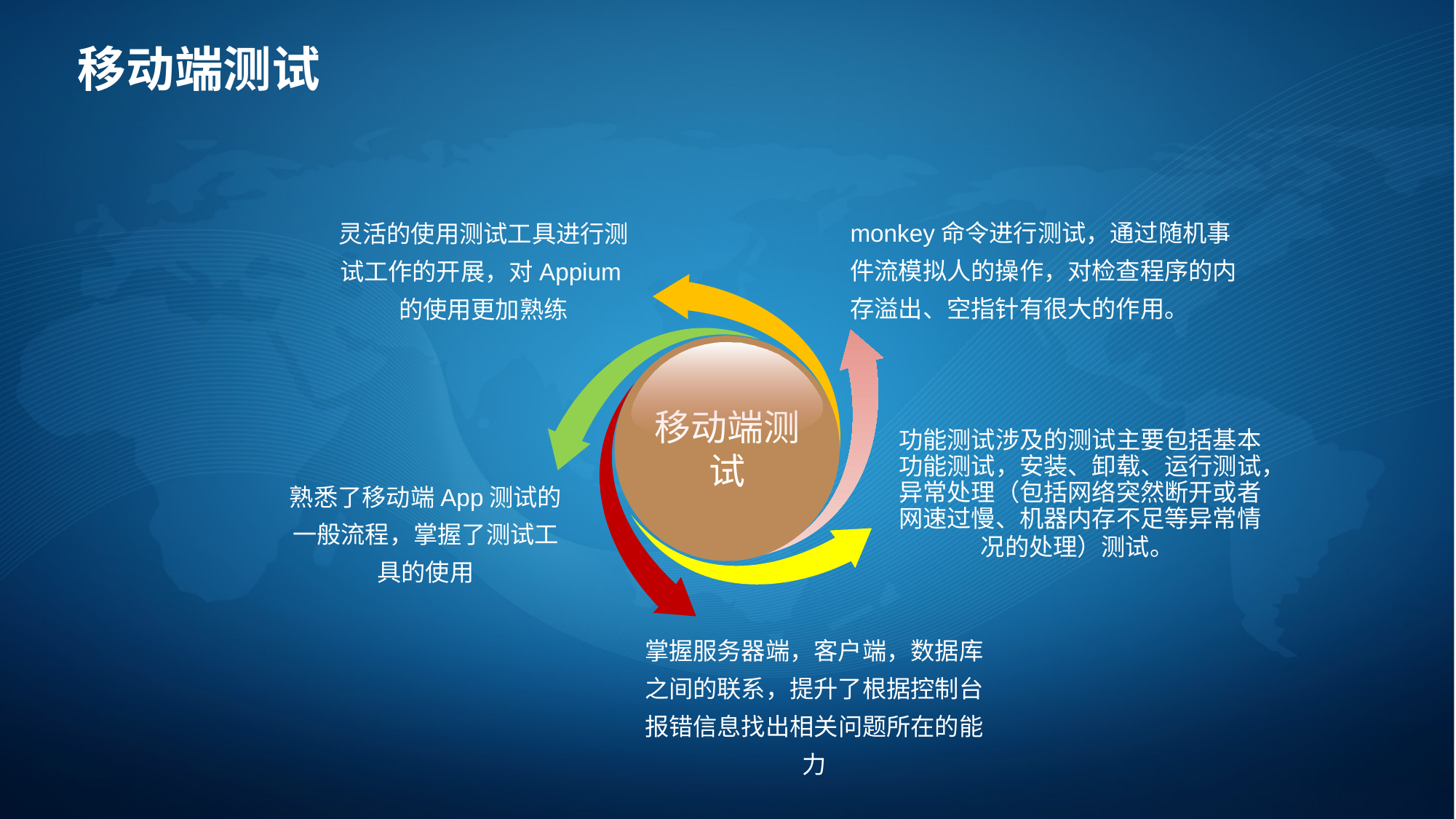

# 移动端测试
monkey命令进行测试，通过随机事件流模拟人的操作，对检查程序的内存溢出、空指针有很大的作用。﻿﻿
灵活的使用测试工具进行测试工作的开展，对Appium的使用更加熟练

移动端测试

功能测试涉及的测试主要包括基本功能测试，安装、卸载、运行测试，异常处理（包括网络突然断开或者网速过慢、机器内存不足等异常情况的处理）测试。﻿﻿
熟悉了移动端App测试的一般流程，掌握了测试工具的使用

掌握服务器端，客户端，数据库之间的联系，提升了根据控制台报错信息找出相关问题所在的能力